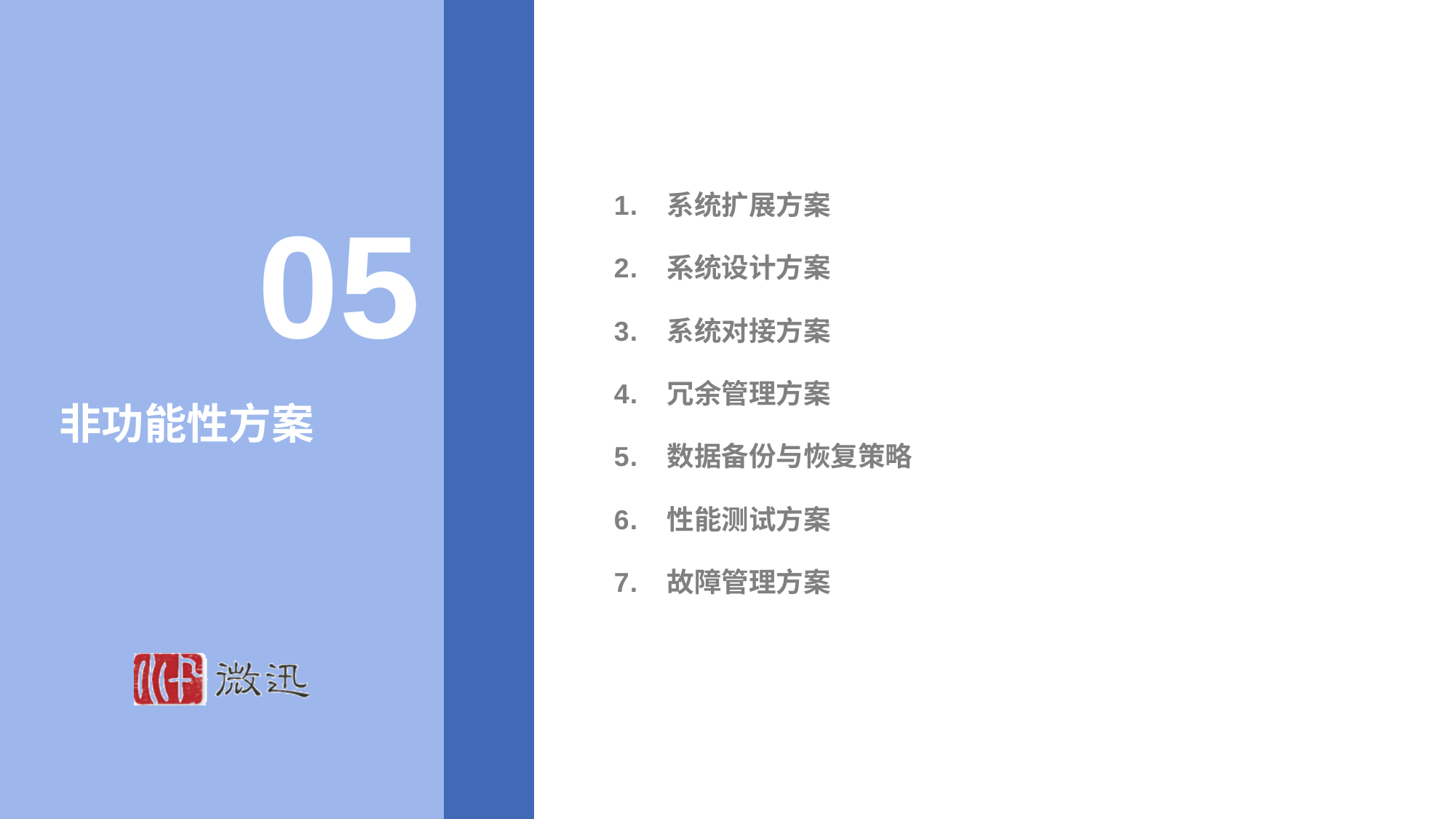

05
系统扩展方案
系统设计方案
系统对接方案
冗余管理方案
数据备份与恢复策略
性能测试方案
故障管理方案
非功能性方案